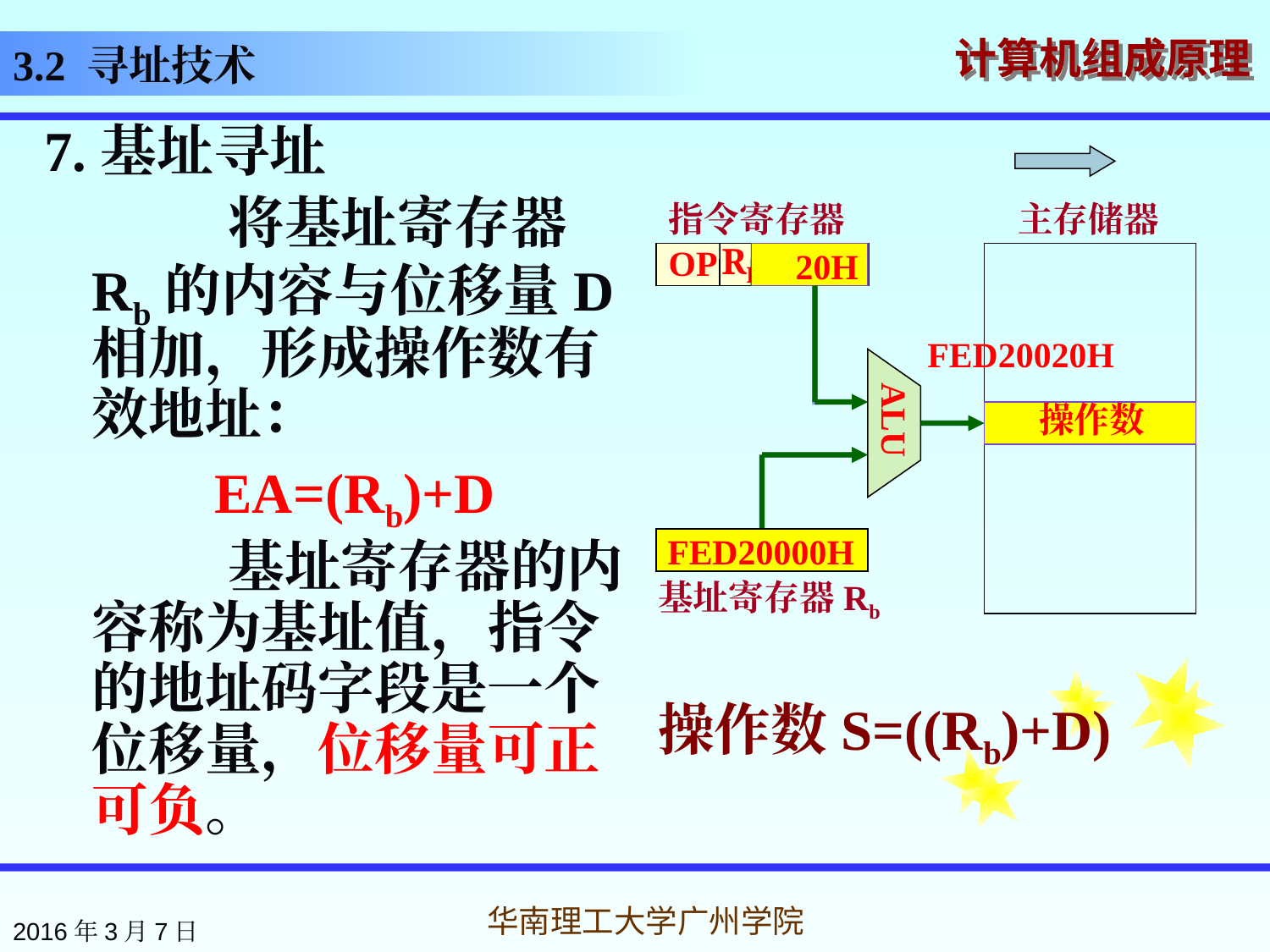

3.2 寻址技术
7.基址寻址
            将基址寄存器Rb的内容与位移量D相加，形成操作数有效地址：
            EA=(Rb)+D
            基址寄存器的内容称为基址值，指令的地址码字段是一个位移量，位移量可正可负。

指令寄存器
主存储器
Rb
D
OP

操作数

ALU

基址值

基址寄存器Rb
20H

FED20020H
操作数

FED20000H

操作数S=((Rb)+D)
2016年3月7日
华南理工大学广州学院